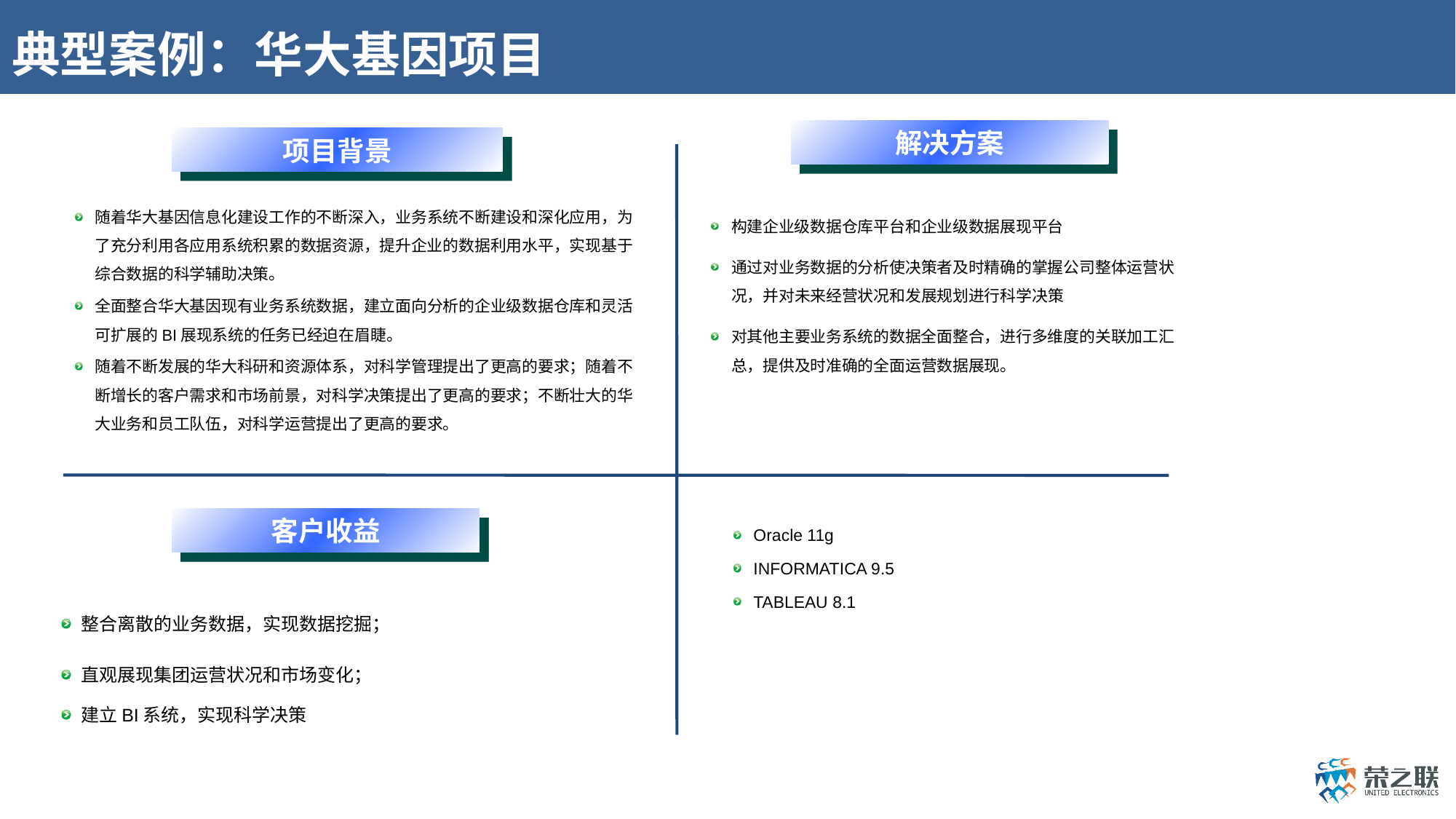

# 典型案例：华大基因项目
解决方案
项目背景

随着华大基因信息化建设工作的不断深入，业务系统不断建设和深化应用，为了充分利用各应用系统积累的数据资源，提升企业的数据利用水平，实现基于综合数据的科学辅助决策。
全面整合华大基因现有业务系统数据，建立面向分析的企业级数据仓库和灵活可扩展的BI展现系统的任务已经迫在眉睫。
随着不断发展的华大科研和资源体系，对科学管理提出了更高的要求；随着不断增长的客户需求和市场前景，对科学决策提出了更高的要求；不断壮大的华大业务和员工队伍，对科学运营提出了更高的要求。

构建企业级数据仓库平台和企业级数据展现平台
通过对业务数据的分析使决策者及时精确的掌握公司整体运营状况，并对未来经营状况和发展规划进行科学决策
对其他主要业务系统的数据全面整合，进行多维度的关联加工汇总，提供及时准确的全面运营数据展现。

客户收益
Oracle 11g
INFORMATICA 9.5
TABLEAU 8.1

整合离散的业务数据，实现数据挖掘；
直观展现集团运营状况和市场变化；
建立BI系统，实现科学决策